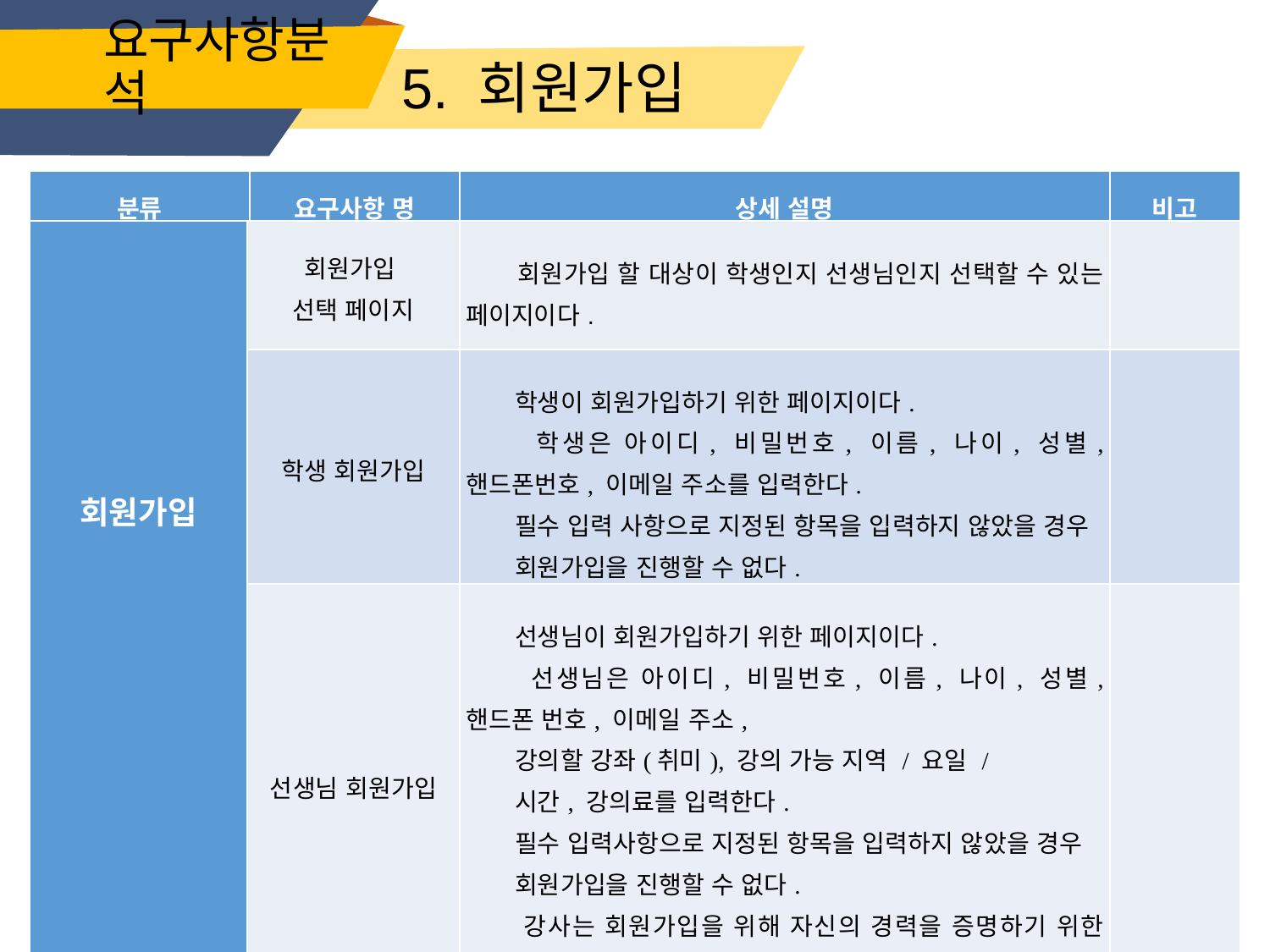

# 요구사항분석
5. 회원가입

| 분류 | 요구사항 명 | 상세 설명 | 비고 |
| --- | --- | --- | --- |
| 회원가입 | 회원가입 선택 페이지 | 회원가입 할 대상이 학생인지 선생님인지 선택할 수 있는 페이지이다. |  |
| --- | --- | --- | --- |
|  | 학생 회원가입 | 학생이 회원가입하기 위한 페이지이다. 학생은 아이디, 비밀번호, 이름, 나이, 성별, 핸드폰번호, 이메일 주소를 입력한다. 필수 입력 사항으로 지정된 항목을 입력하지 않았을 경우 회원가입을 진행할 수 없다. |  |
|  | 선생님 회원가입 | 선생님이 회원가입하기 위한 페이지이다. 선생님은 아이디, 비밀번호, 이름, 나이, 성별, 핸드폰 번호, 이메일 주소, 강의할 강좌(취미), 강의 가능 지역 / 요일 / 시간, 강의료를 입력한다. 필수 입력사항으로 지정된 항목을 입력하지 않았을 경우 회원가입을 진행할 수 없다. 강사는 회원가입을 위해 자신의 경력을 증명하기 위한 자료를 첨부해야 한다 |  |